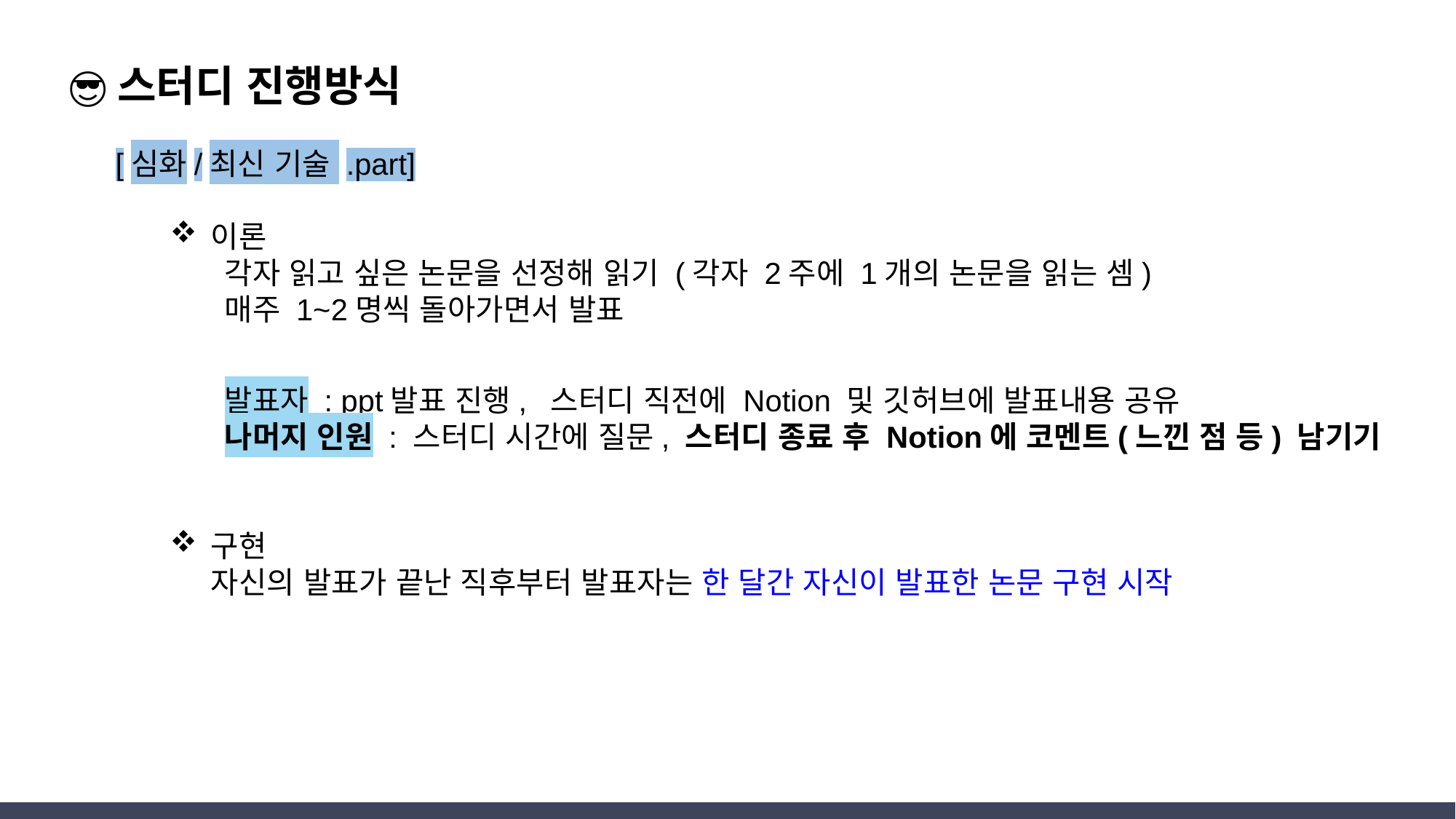

😎스터디 진행방식

[심화/최신 기술 .part]

이론
각자 읽고 싶은 논문을 선정해 읽기 (각자 2주에 1개의 논문을 읽는 셈)
매주 1~2명씩 돌아가면서 발표

발표자 : ppt발표 진행,  스터디 직전에 Notion 및 깃허브에 발표내용 공유
나머지 인원 : 스터디 시간에 질문, 스터디 종료 후 Notion에 코멘트(느낀 점 등) 남기기

구현
자신의 발표가 끝난 직후부터 발표자는 한 달간 자신이 발표한 논문 구현 시작